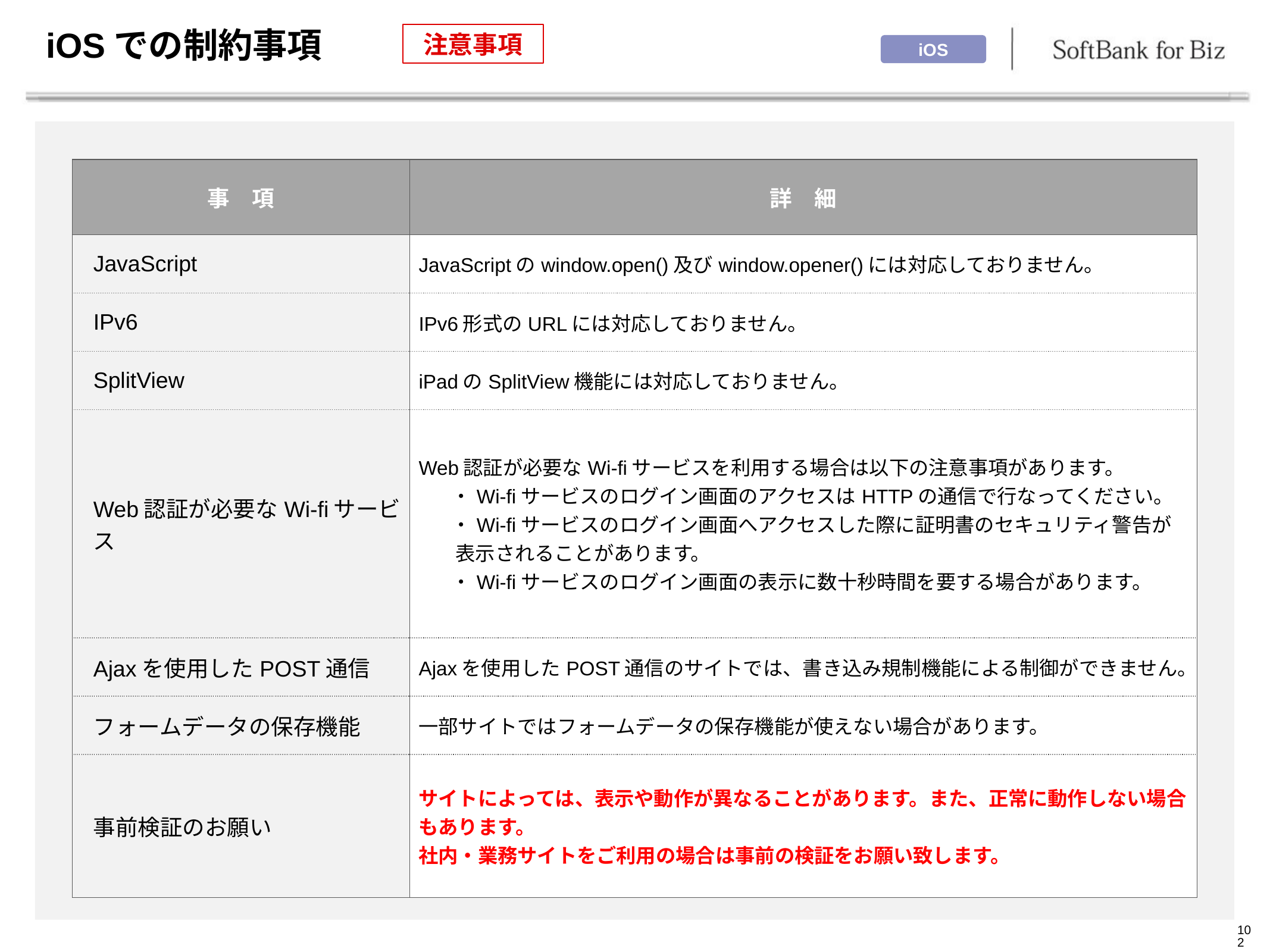

# iOSでの制約事項
注意事項
iOS
| 事　項 | 詳　細 |
| --- | --- |
| JavaScript | JavaScriptのwindow.open()及びwindow.opener()には対応しておりません。 |
| IPv6 | IPv6形式のURLには対応しておりません。 |
| SplitView | iPadのSplitView機能には対応しておりません。 |
| Web認証が必要なWi-fiサービス | Web認証が必要なWi-fiサービスを利用する場合は以下の注意事項があります。 ・Wi-fiサービスのログイン画面のアクセスはHTTPの通信で行なってください。 ・Wi-fiサービスのログイン画面へアクセスした際に証明書のセキュリティ警告が 表示されることがあります。 ・Wi-fiサービスのログイン画面の表示に数十秒時間を要する場合があります。 |
| Ajaxを使用したPOST通信 | Ajaxを使用したPOST通信のサイトでは、書き込み規制機能による制御ができません。 |
| フォームデータの保存機能 | 一部サイトではフォームデータの保存機能が使えない場合があります。 |
| 事前検証のお願い | サイトによっては、表示や動作が異なることがあります。また、正常に動作しない場合もあります。 社内・業務サイトをご利用の場合は事前の検証をお願い致します。 |
102